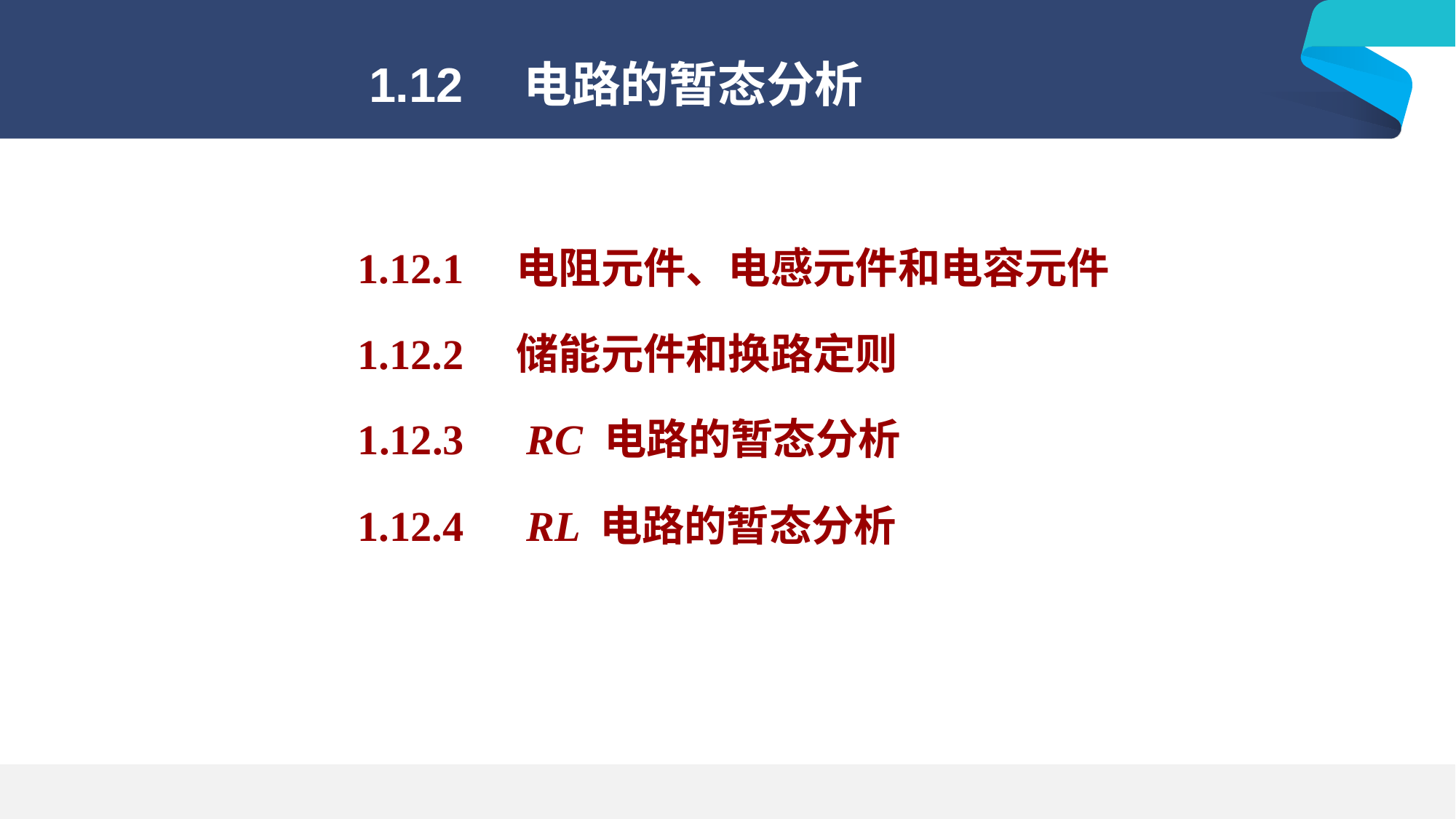

1.12　电路的暂态分析
1.12.1　电阻元件、电感元件和电容元件
1.12.2　储能元件和换路定则
1.12.3　RC 电路的暂态分析
1.12.4　RL 电路的暂态分析